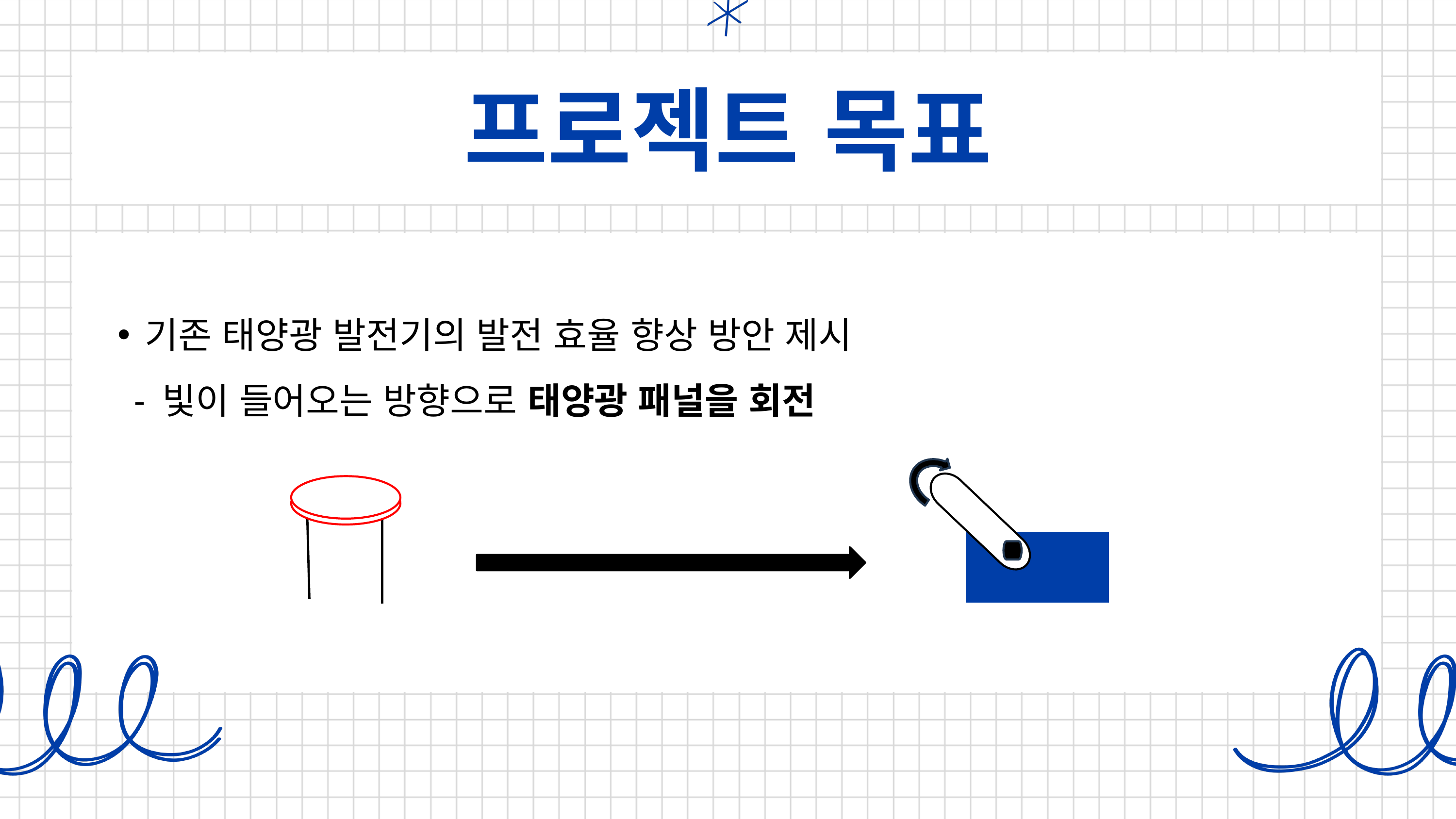

프로젝트 목표

기존 태양광 발전기의 발전 효율 향상 방안 제시
  - 빛이 들어오는 방향으로 태양광 패널을 회전